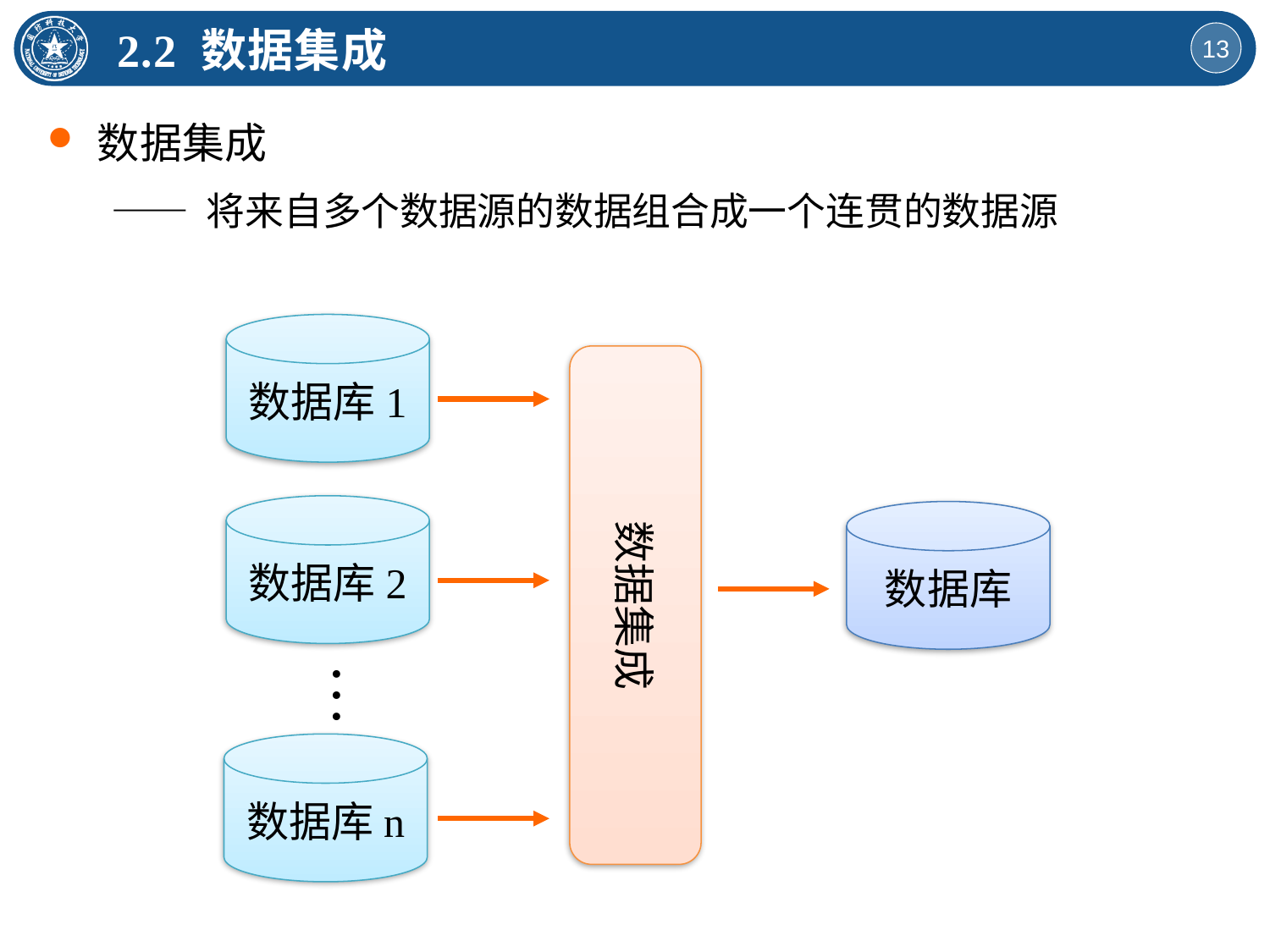

2.2 数据集成
数据集成
—— 将来自多个数据源的数据组合成一个连贯的数据源
数据库1
数据集成
数据库2
数据库
…
数据库n